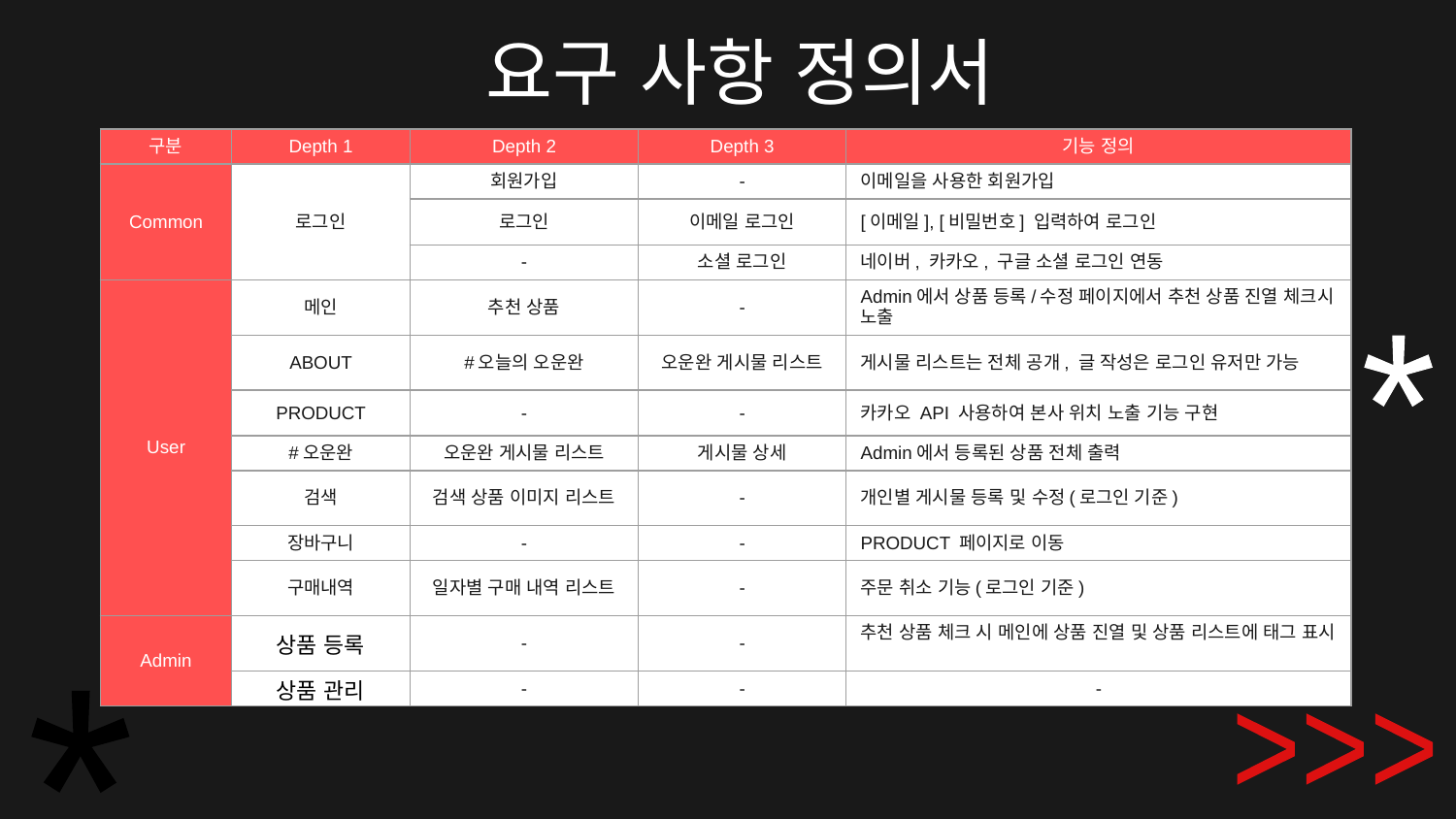

# 요구 사항 정의서
| 구분 | Depth 1 | Depth 2 | Depth 3 | 기능 정의 |
| --- | --- | --- | --- | --- |
| Common | 로그인 | 회원가입 | - | 이메일을 사용한 회원가입 |
|  |  | 로그인 | 이메일 로그인 | [이메일], [비밀번호] 입력하여 로그인 |
|  |  | - | 소셜 로그인 | 네이버, 카카오, 구글 소셜 로그인 연동 |
| User | 메인 | 추천 상품 | - | Admin에서 상품 등록/수정 페이지에서 추천 상품 진열 체크시 노출 |
|  | ABOUT | #오늘의 오운완 | 오운완 게시물 리스트 | 게시물 리스트는 전체 공개, 글 작성은 로그인 유저만 가능 |
|  | PRODUCT | - | - | 카카오 API 사용하여 본사 위치 노출 기능 구현 |
|  | #오운완 | 오운완 게시물 리스트 | 게시물 상세 | Admin에서 등록된 상품 전체 출력 |
|  | 검색 | 검색 상품 이미지 리스트 | - | 개인별 게시물 등록 및 수정(로그인 기준) |
|  | 장바구니 | - | - | PRODUCT 페이지로 이동 |
|  | 구매내역 | 일자별 구매 내역 리스트 | - | 주문 취소 기능(로그인 기준) |
| Admin | 상품 등록 | - | - | 추천 상품 체크 시 메인에 상품 진열 및 상품 리스트에 태그 표시 |
|  | 상품 관리 | - | - | - |